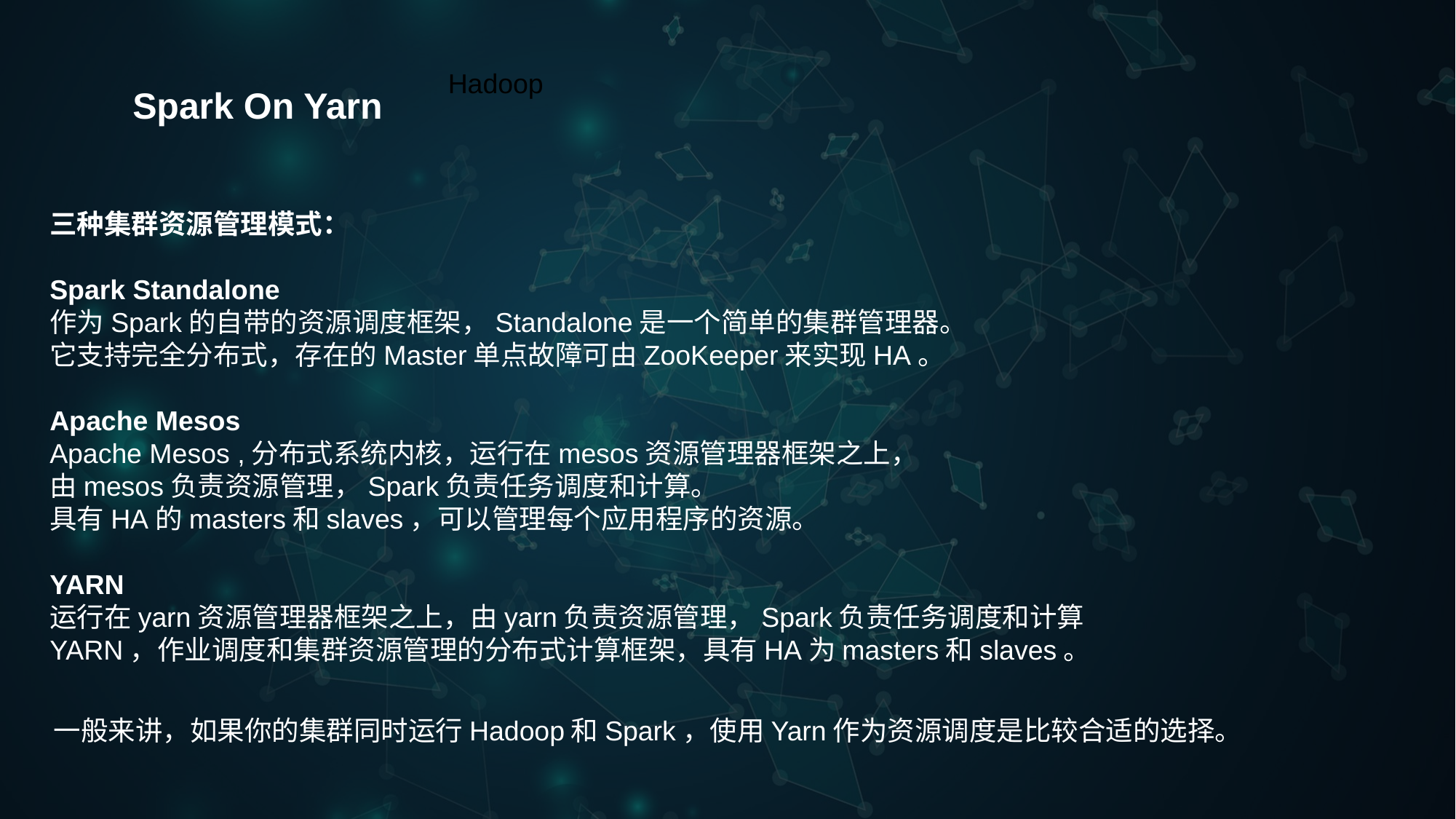

Hadoop
Spark On Yarn
三种集群资源管理模式：

Spark Standalone
作为Spark的自带的资源调度框架，Standalone是一个简单的集群管理器。
它支持完全分布式，存在的Master单点故障可由ZooKeeper来实现HA。

Apache Mesos
Apache Mesos ,分布式系统内核，运行在mesos资源管理器框架之上，
由mesos负责资源管理，Spark负责任务调度和计算。
具有HA的masters和slaves，可以管理每个应用程序的资源。

YARN
运行在yarn资源管理器框架之上，由yarn负责资源管理，Spark负责任务调度和计算
YARN，作业调度和集群资源管理的分布式计算框架，具有HA为masters和slaves。

一般来讲，如果你的集群同时运行Hadoop和Spark，使用Yarn作为资源调度是比较合适的选择。